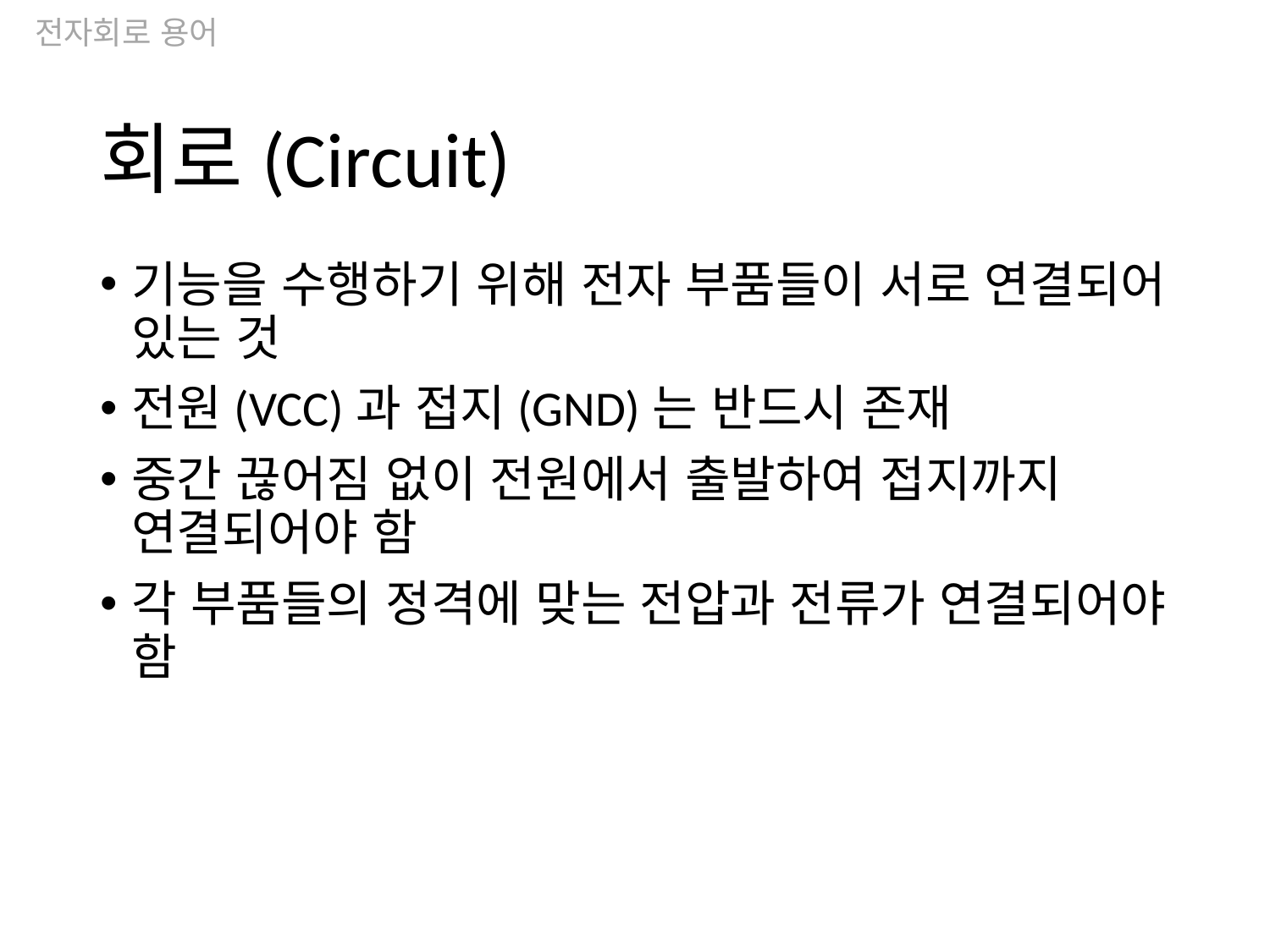

전자회로 용어
# 회로(Circuit)
기능을 수행하기 위해 전자 부품들이 서로 연결되어 있는 것
전원(VCC)과 접지(GND)는 반드시 존재
중간 끊어짐 없이 전원에서 출발하여 접지까지 연결되어야 함
각 부품들의 정격에 맞는 전압과 전류가 연결되어야 함